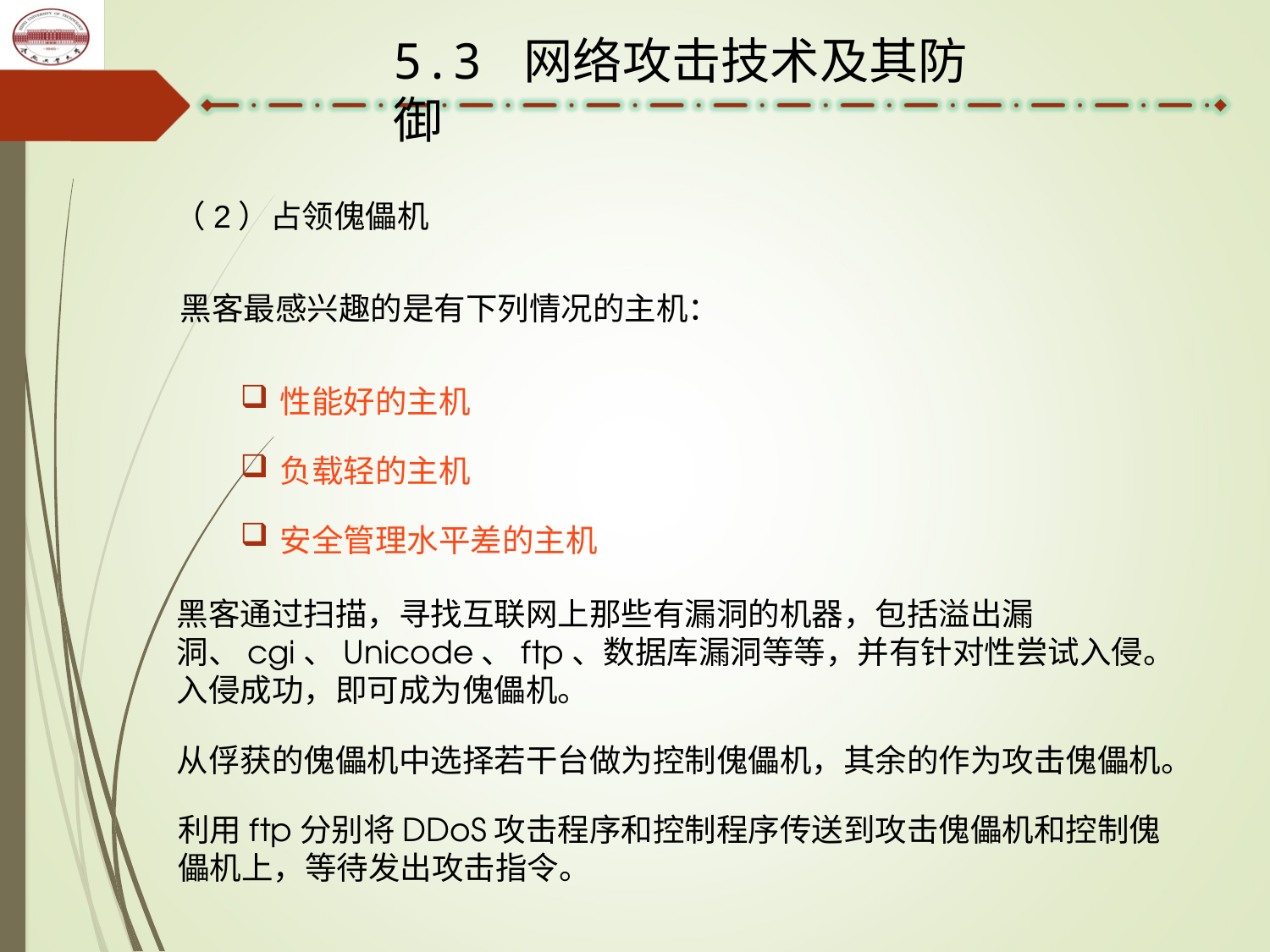

5.3 网络攻击技术及其防御
（2）占领傀儡机
黑客最感兴趣的是有下列情况的主机：
性能好的主机
负载轻的主机
安全管理水平差的主机

黑客通过扫描，寻找互联网上那些有漏洞的机器，包括溢出漏洞、cgi、Unicode、ftp、数据库漏洞等等，并有针对性尝试入侵。入侵成功，即可成为傀儡机。
从俘获的傀儡机中选择若干台做为控制傀儡机，其余的作为攻击傀儡机。
利用ftp分别将DDoS攻击程序和控制程序传送到攻击傀儡机和控制傀儡机上，等待发出攻击指令。